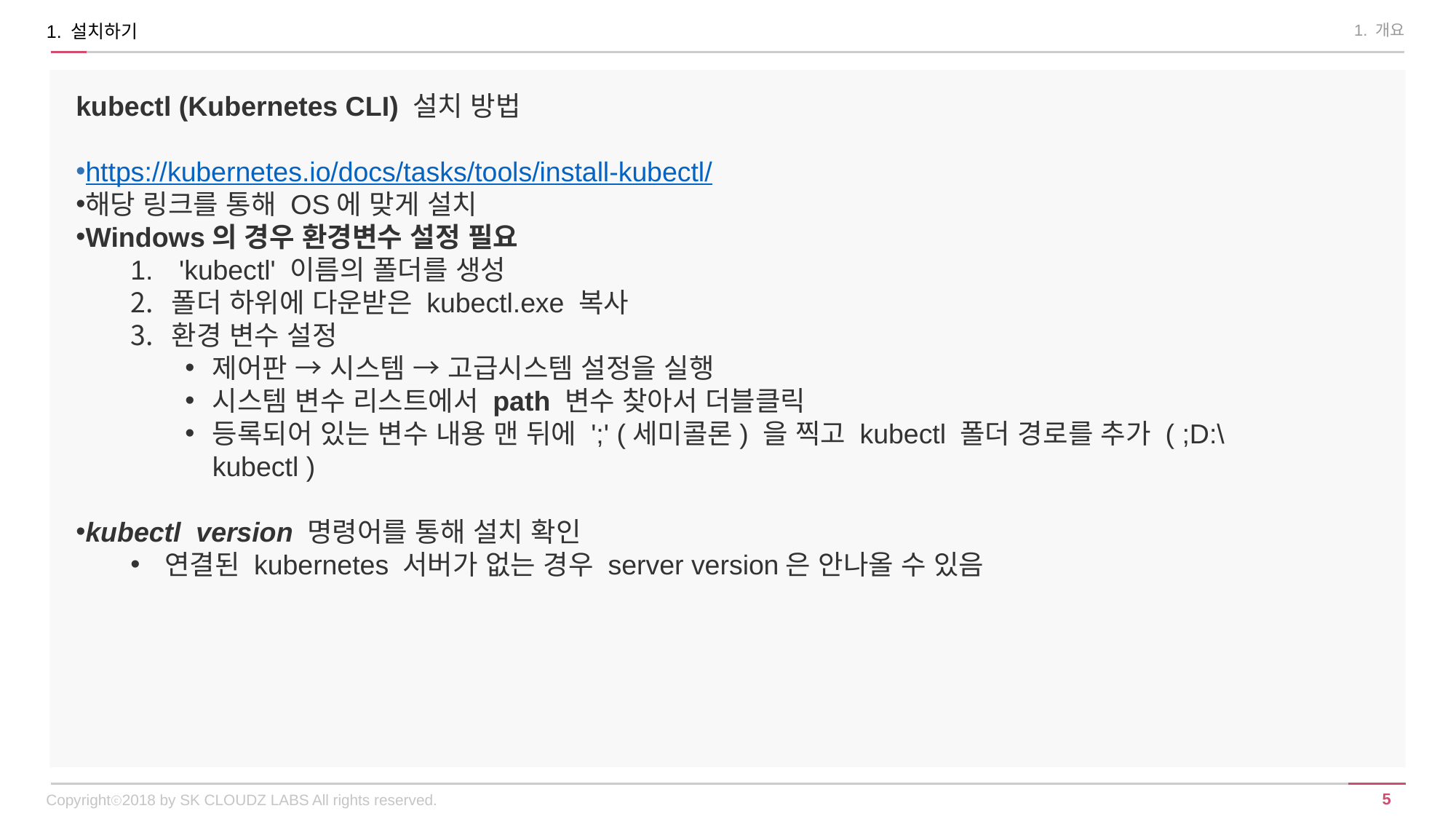

1. 설치하기
1. 개요
kubectl (Kubernetes CLI) 설치 방법

https://kubernetes.io/docs/tasks/tools/install-kubectl/
해당 링크를 통해 OS에 맞게 설치
Windows의 경우 환경변수 설정 필요
 'kubectl' 이름의 폴더를 생성
폴더 하위에 다운받은 kubectl.exe 복사
환경 변수 설정
제어판 → 시스템 → 고급시스템 설정을 실행
시스템 변수 리스트에서 path 변수 찾아서 더블클릭
등록되어 있는 변수 내용 맨 뒤에 ';' (세미콜론) 을 찍고 kubectl 폴더 경로를 추가 ( ;D:\kubectl )

kubectl  version 명령어를 통해 설치 확인
연결된 kubernetes 서버가 없는 경우 server version은 안나올 수 있음
Copyrightⓒ2018 by SK CLOUDZ LABS All rights reserved.